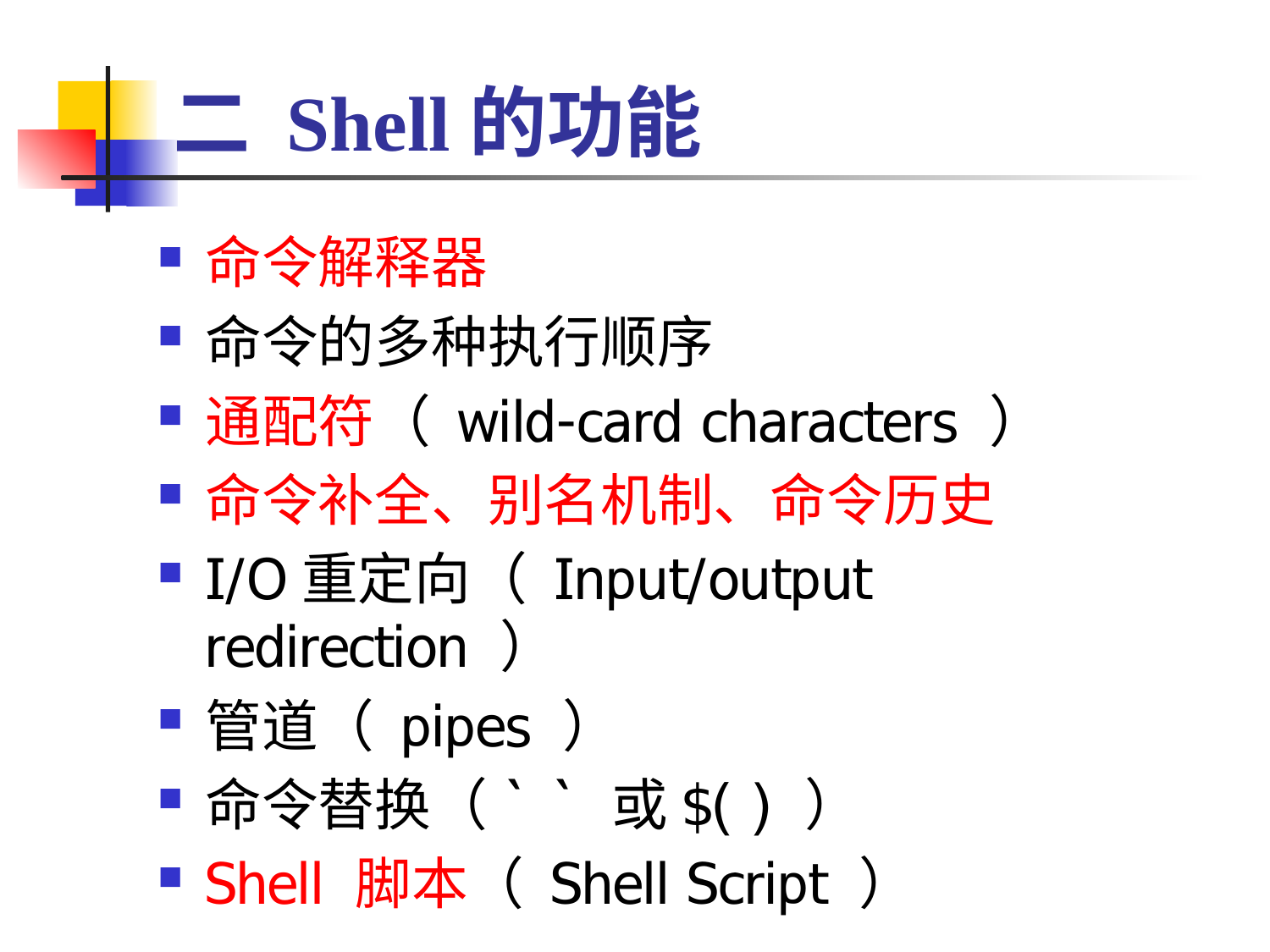

# 二 Shell的功能
命令解释器
命令的多种执行顺序
通配符（ wild-card characters ）
命令补全、别名机制、命令历史
I/O重定向（ Input/output redirection ）
管道（ pipes ）
命令替换（` ` 或$( ) ）
Shell 脚本（ Shell Script ）